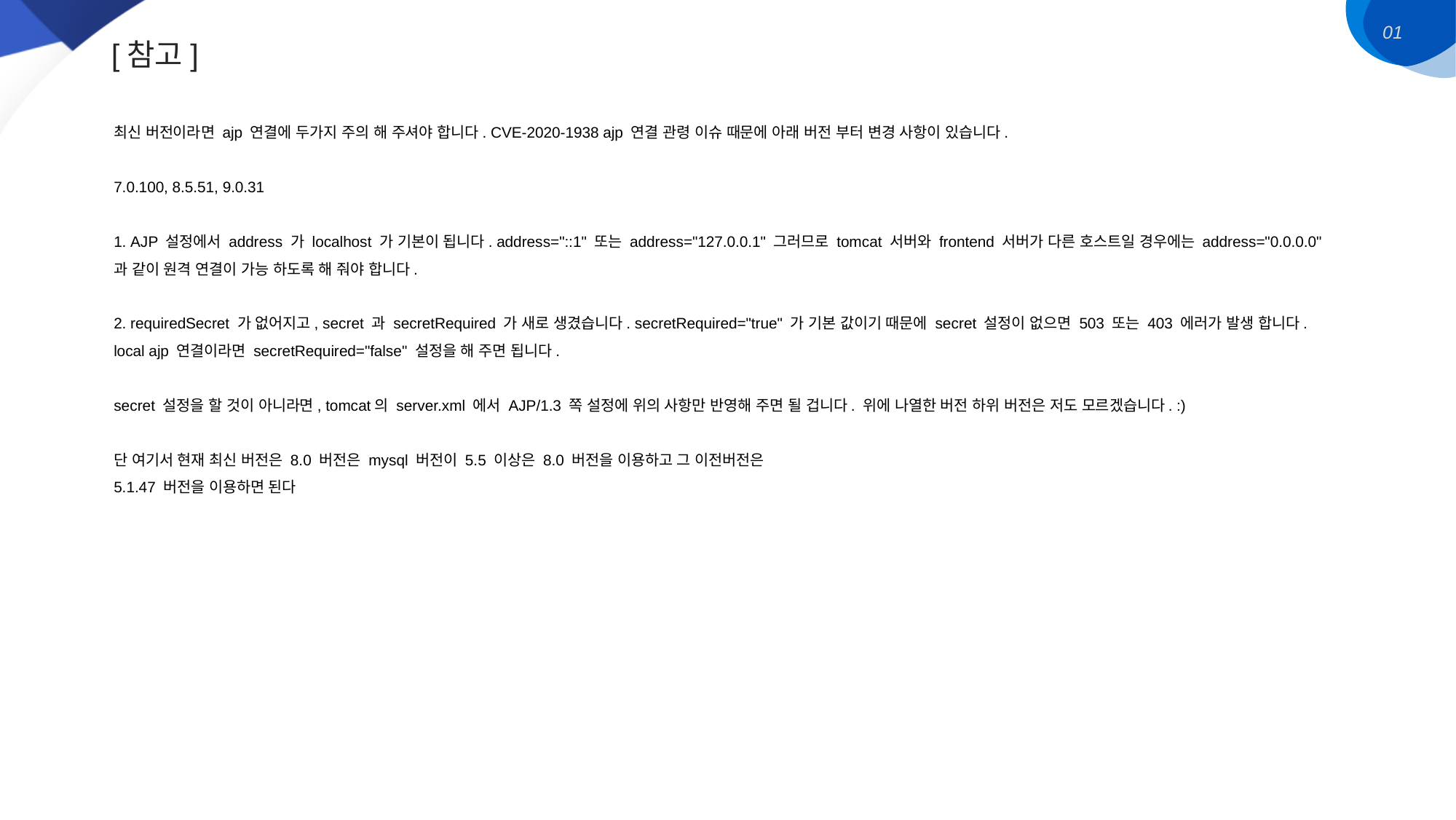

01
[참고]
최신 버전이라면 ajp 연결에 두가지 주의 해 주셔야 합니다. CVE-2020-1938 ajp 연결 관령 이슈 때문에 아래 버전 부터 변경 사항이 있습니다.
7.0.100, 8.5.51, 9.0.31
1. AJP 설정에서 address 가 localhost 가 기본이 됩니다. address="::1" 또는 address="127.0.0.1" 그러므로 tomcat 서버와 frontend 서버가 다른 호스트일 경우에는 address="0.0.0.0" 과 같이 원격 연결이 가능 하도록 해 줘야 합니다.
2. requiredSecret 가 없어지고, secret 과 secretRequired 가 새로 생겼습니다. secretRequired="true" 가 기본 값이기 때문에 secret 설정이 없으면 503 또는 403 에러가 발생 합니다. local ajp 연결이라면 secretRequired="false" 설정을 해 주면 됩니다.
secret 설정을 할 것이 아니라면, tomcat의 server.xml 에서 AJP/1.3 쪽 설정에 위의 사항만 반영해 주면 될 겁니다. 위에 나열한 버전 하위 버전은 저도 모르겠습니다. :)

단 여기서 현재 최신 버전은 8.0 버전은 mysql 버전이 5.5 이상은 8.0 버전을 이용하고 그 이전버전은
5.1.47 버전을 이용하면 된다